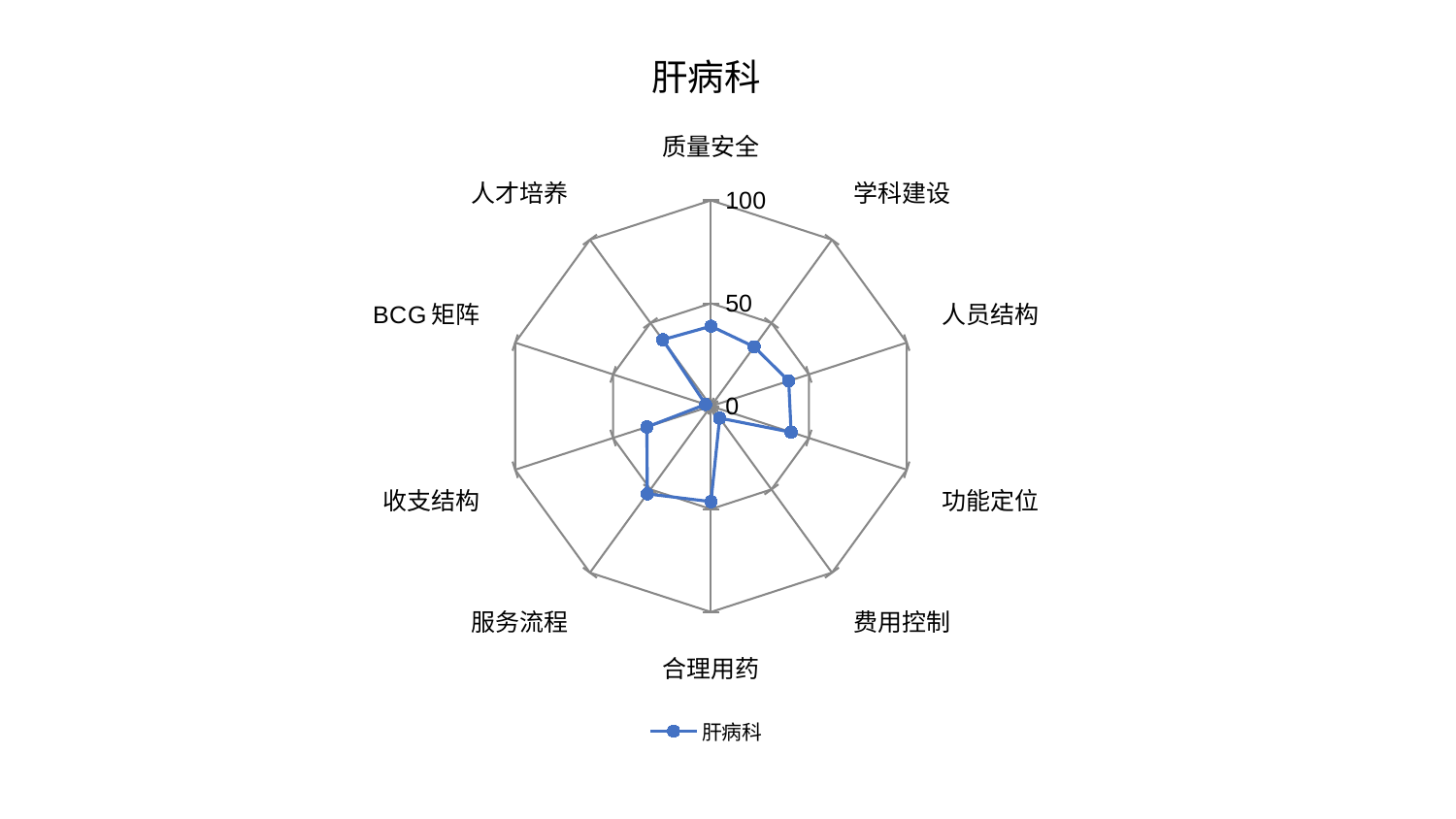

### Chart: 肝病科

| Category | 肝病科 |
|---|---|
| 质量安全 | 38.88668829670473 |
| 学科建设 | 35.70769347733207 |
| 人员结构 | 39.71819071804481 |
| 功能定位 | 40.94879486582472 |
| 费用控制 | 7.175862923831496 |
| 合理用药 | 46.40603684897644 |
| 服务流程 | 52.656265357746065 |
| 收支结构 | 32.73977404114824 |
| BCG矩阵 | 2.734406731960678 |
| 人才培养 | 39.919798395953514 |
133